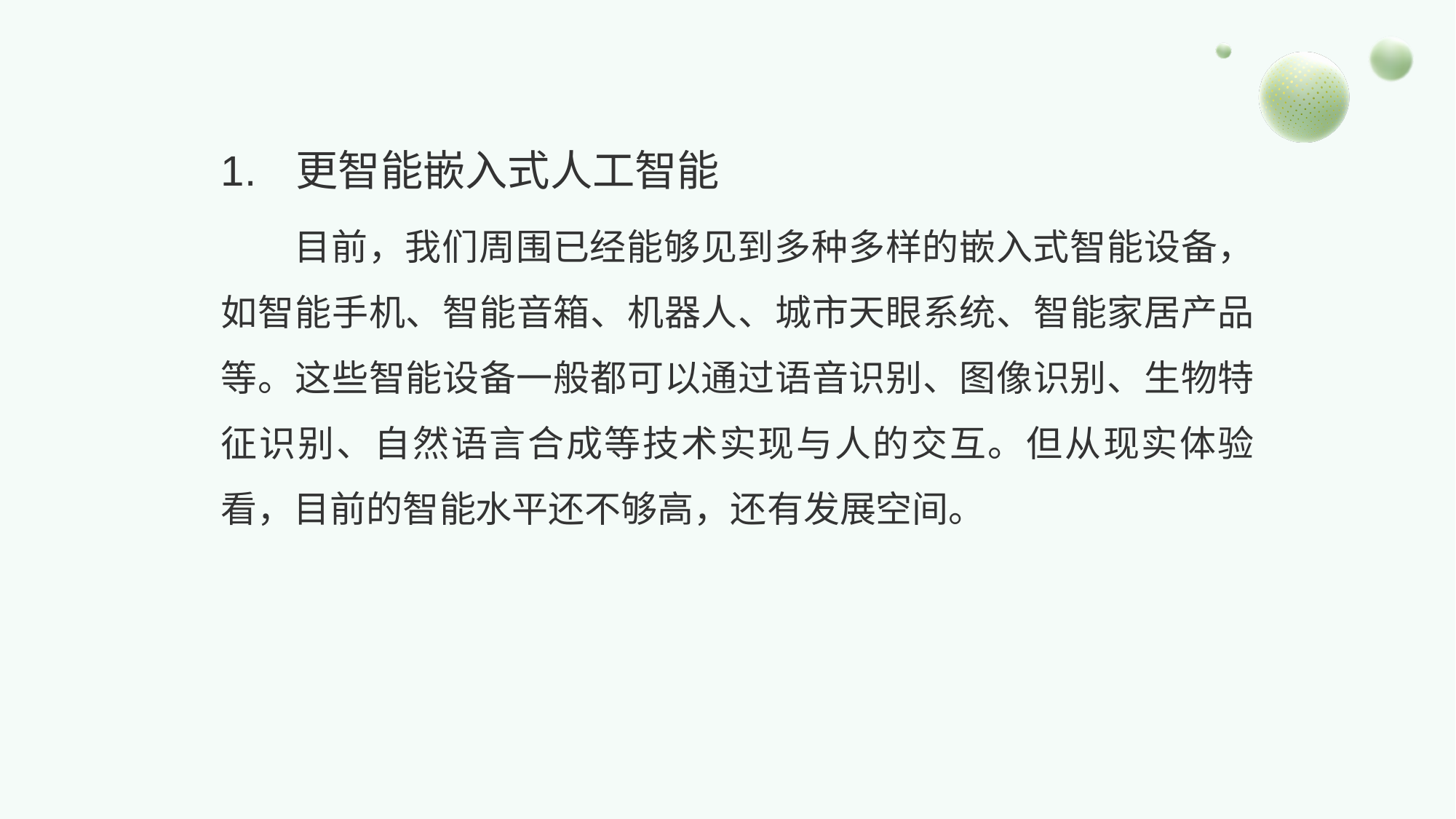

1.	  更智能嵌入式人工智能
目前，我们周围已经能够见到多种多样的嵌入式智能设备，如智能手机、智能音箱、机器人、城市天眼系统、智能家居产品等。这些智能设备一般都可以通过语音识别、图像识别、生物特征识别、自然语言合成等技术实现与人的交互。但从现实体验看，目前的智能水平还不够高，还有发展空间。